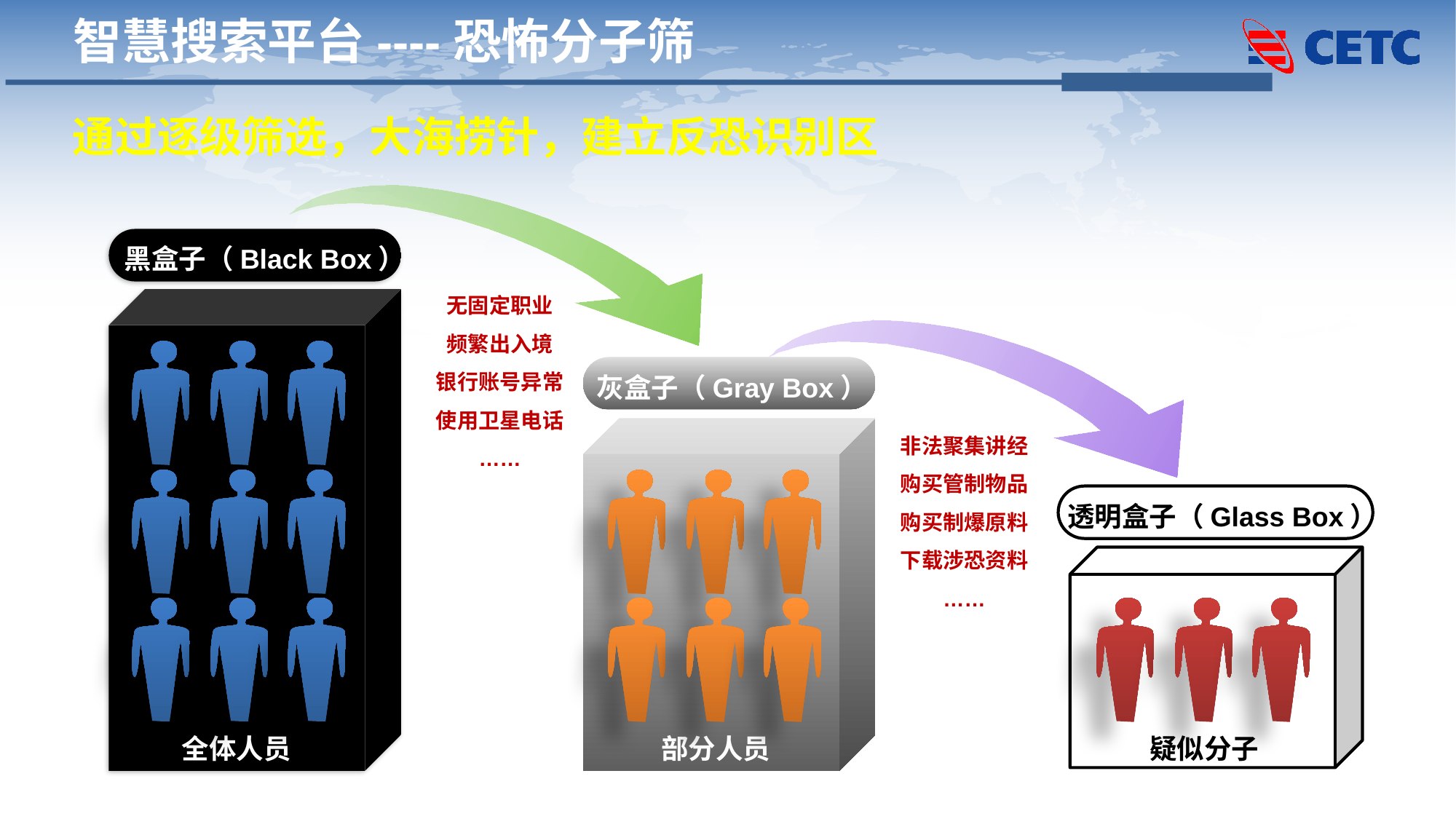

智慧搜索平台----恐怖分子筛
通过逐级筛选，大海捞针，建立反恐识别区

黑盒子（Black Box）
无固定职业
频繁出入境
银行账号异常
使用卫星电话
……

灰盒子（Gray Box）
非法聚集讲经
购买管制物品
购买制爆原料
下载涉恐资料
……

透明盒子（Glass Box）

全体人员
部分人员
疑似分子